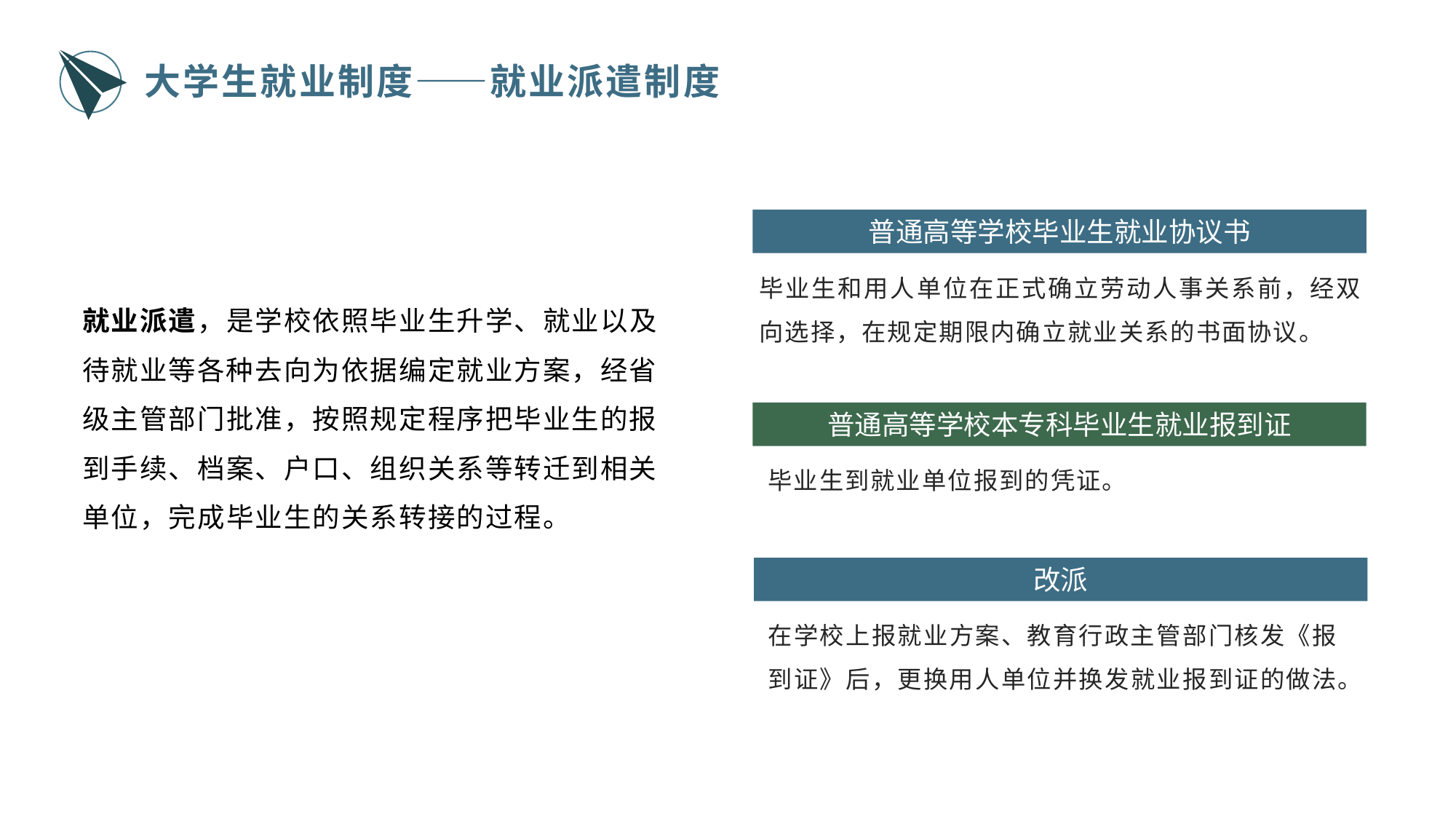

大学生就业制度——就业派遣制度
普通高等学校毕业生就业协议书
毕业生和用人单位在正式确立劳动人事关系前，经双向选择，在规定期限内确立就业关系的书面协议。
就业派遣，是学校依照毕业生升学、就业以及待就业等各种去向为依据编定就业方案，经省级主管部门批准，按照规定程序把毕业生的报到手续、档案、户口、组织关系等转迁到相关单位，完成毕业生的关系转接的过程。
普通高等学校本专科毕业生就业报到证
毕业生到就业单位报到的凭证。
改派
在学校上报就业方案、教育行政主管部门核发《报到证》后，更换用人单位并换发就业报到证的做法。